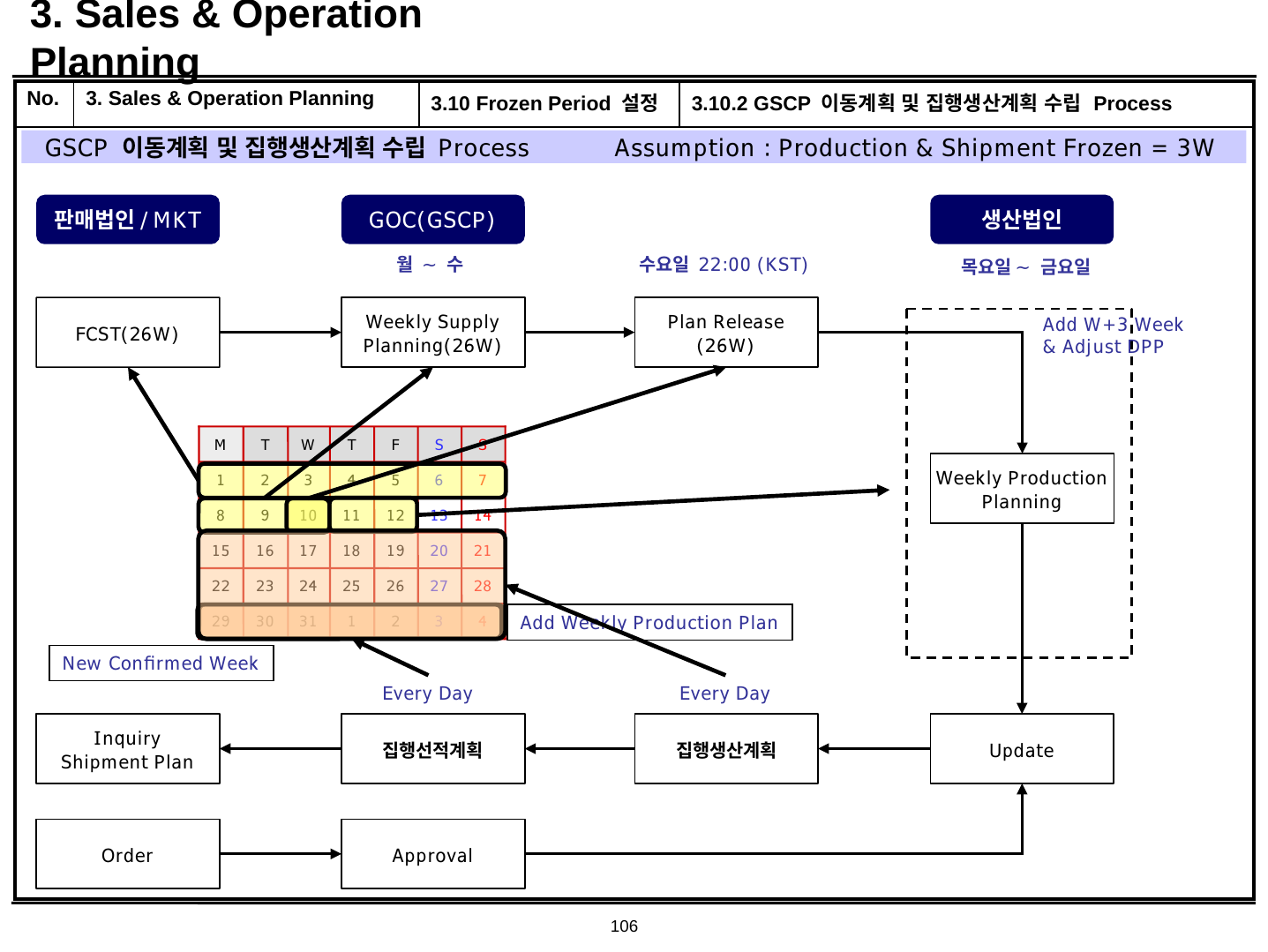

# 3. Sales & Operation Planning
| No. | 3. Sales & Operation Planning | 3.10 Frozen Period 설정 | 3.10.2 GSCP 이동계획 및 집행생산계획 수립 Process |
| --- | --- | --- | --- |
|  |  |  |  |
GSCP 이동계획 및 집행생산계획 수립 Process            Assumption : Production & Shipment Frozen = 3W

판매법인/MKT
GOC(GSCP)
생산법인
수요일 22:00 (KST)
월 ~ 수
목요일~ 금요일
FCST(26W)
Weekly Supply
Planning(26W)
Plan Release
(26W)
Add W+3 Week
& Adjust DPP

M

T

W

T

F

S

S

Weekly Production
Planning
1

2
3
4
5
6
7

Add Weekly Production Plan
8

9
10
11
12
13
14

15

16
17
18
19
20
21
22

23
24
25
26
27
28
29

30
31
1
2
3
4

New Confirmed Week
Every Day
Every Day
Inquiry
Shipment Plan
집행선적계획
집행생산계획
Update
Order
Approval
106